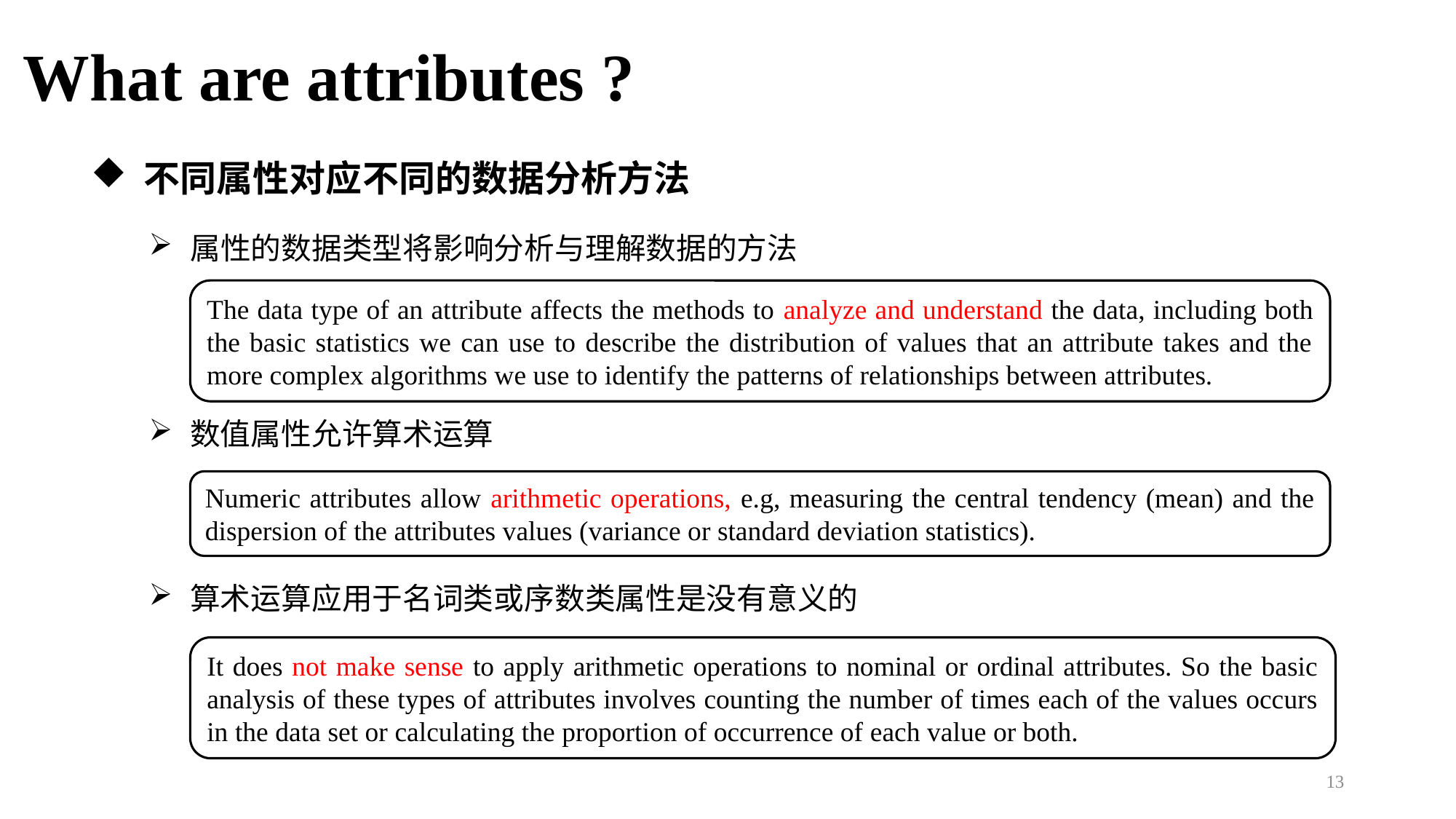

What are attributes ?

 不同属性对应不同的数据分析方法
 属性的数据类型将影响分析与理解数据的方法

The data type of an attribute affects the methods to analyze and understand the data, including both the basic statistics we can use to describe the distribution of values that an attribute takes and the more complex algorithms we use to identify the patterns of relationships between attributes.
 数值属性允许算术运算

Numeric attributes allow arithmetic operations, e.g, measuring the central tendency (mean) and the dispersion of the attributes values (variance or standard deviation statistics).
 算术运算应用于名词类或序数类属性是没有意义的
It does not make sense to apply arithmetic operations to nominal or ordinal attributes. So the basic analysis of these types of attributes involves counting the number of times each of the values occurs in the data set or calculating the proportion of occurrence of each value or both.
13